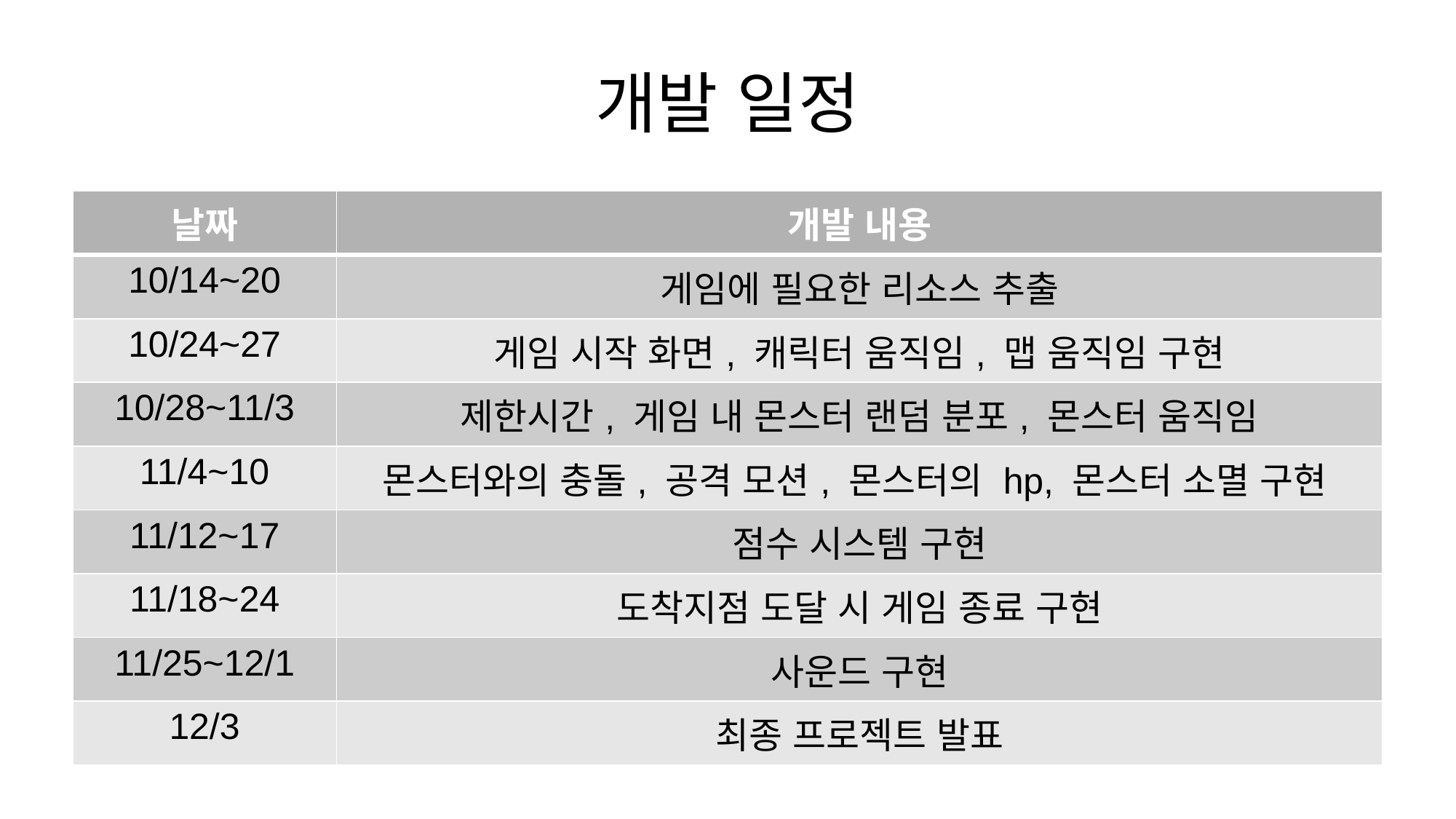

# 개발 일정
| 날짜 | 개발 내용 |
| --- | --- |
| 10/14~20 | 게임에 필요한 리소스 추출 |
| 10/24~27 | 게임 시작 화면, 캐릭터 움직임, 맵 움직임 구현 |
| 10/28~11/3 | 제한시간, 게임 내 몬스터 랜덤 분포, 몬스터 움직임 |
| 11/4~10 | 몬스터와의 충돌, 공격 모션, 몬스터의 hp, 몬스터 소멸 구현 |
| 11/12~17 | 점수 시스템 구현 |
| 11/18~24 | 도착지점 도달 시 게임 종료 구현 |
| 11/25~12/1 | 사운드 구현 |
| 12/3 | 최종 프로젝트 발표 |